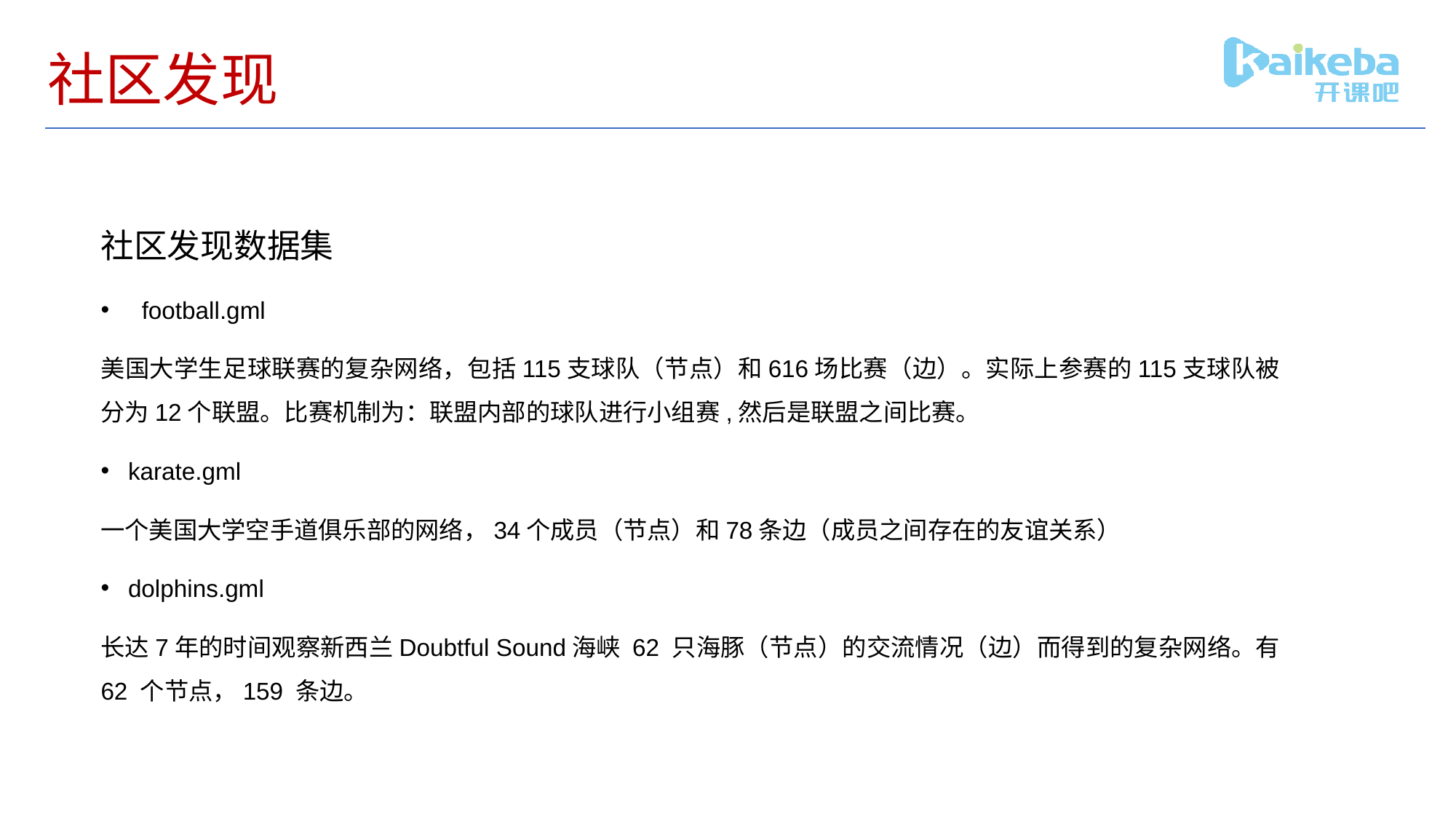

# 社区发现
社区发现数据集
football.gml
美国大学生足球联赛的复杂网络，包括115支球队（节点）和616场比赛（边）。实际上参赛的115支球队被分为12个联盟。比赛机制为：联盟内部的球队进行小组赛,然后是联盟之间比赛。
karate.gml
一个美国大学空手道俱乐部的网络，34个成员（节点）和78条边（成员之间存在的友谊关系）
dolphins.gml
长达7年的时间观察新西兰Doubtful Sound海峡 62 只海豚（节点）的交流情况（边）而得到的复杂网络。有 62 个节点，159 条边。